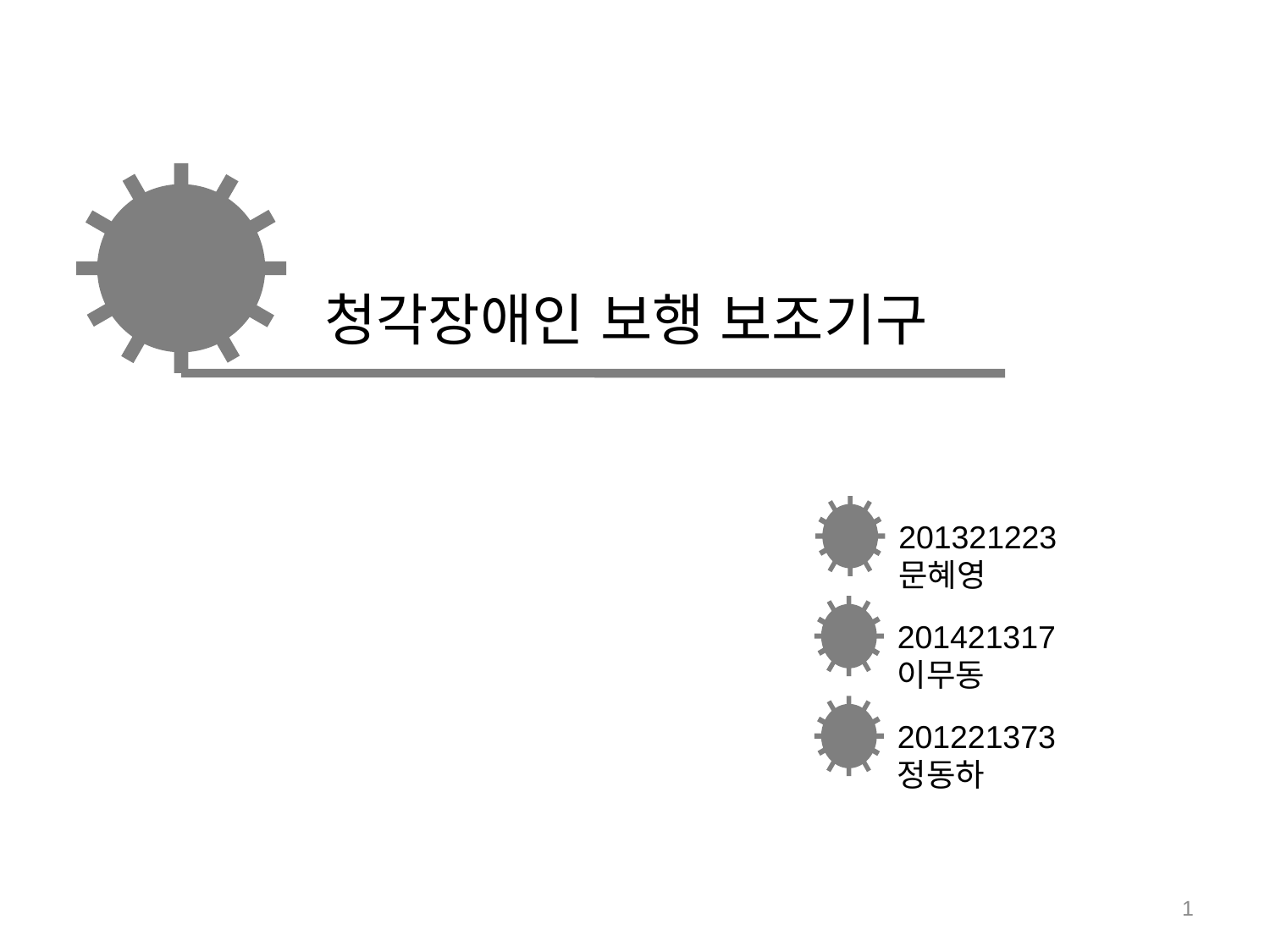

청각장애인 보행 보조기구

201321223 문혜영

201421317 이무동

201221373 정동하
1